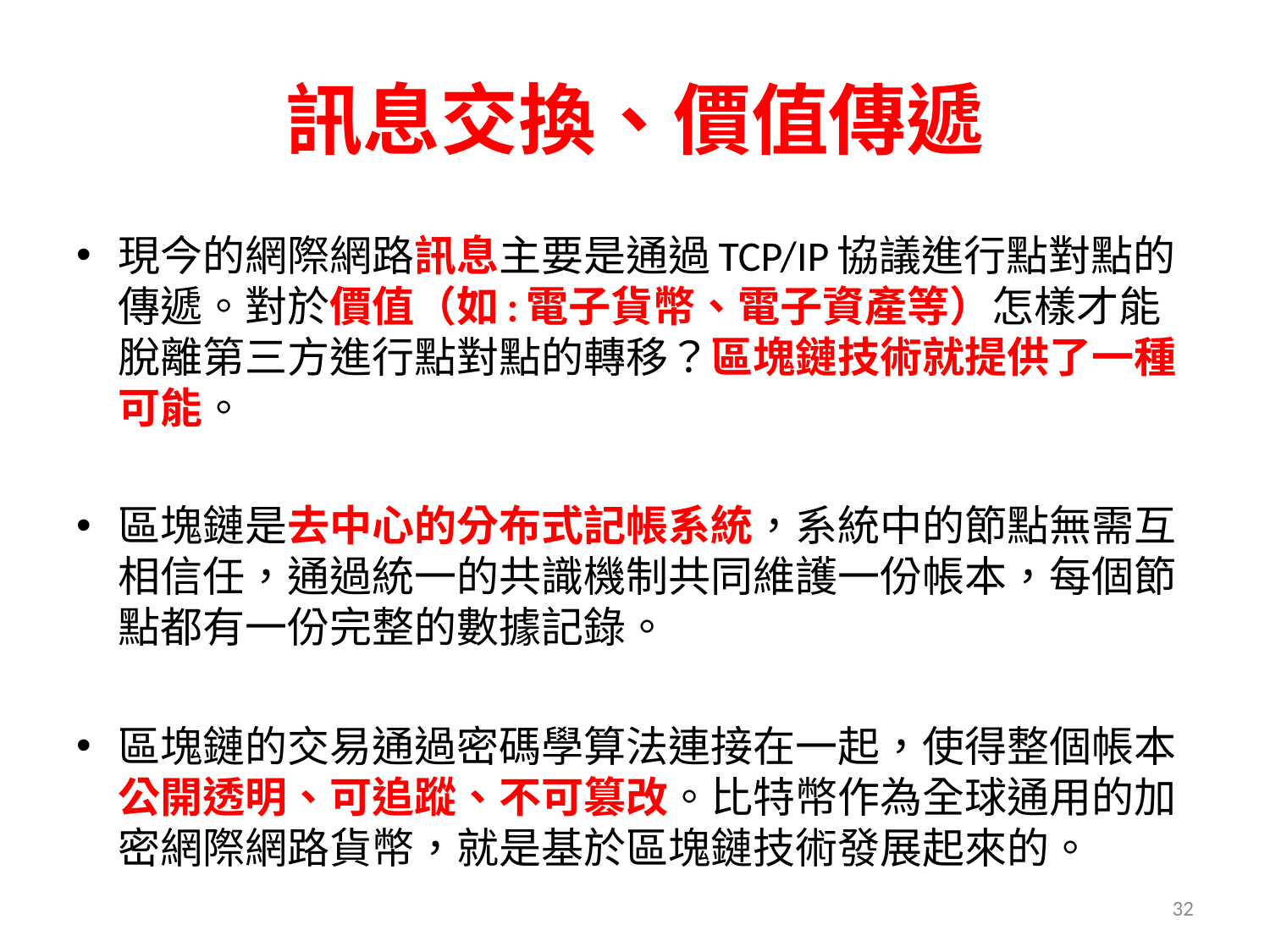

# 訊息交換、價值傳遞
現今的網際網路訊息主要是通過TCP/IP協議進行點對點的傳遞。對於價值（如:電子貨幣、電子資產等）怎樣才能脫離第三方進行點對點的轉移？區塊鏈技術就提供了一種可能。

區塊鏈是去中心的分布式記帳系統，系統中的節點無需互相信任，通過統一的共識機制共同維護一份帳本，每個節點都有一份完整的數據記錄。

區塊鏈的交易通過密碼學算法連接在一起，使得整個帳本公開透明、可追蹤、不可篡改。比特幣作為全球通用的加密網際網路貨幣，就是基於區塊鏈技術發展起來的。
32